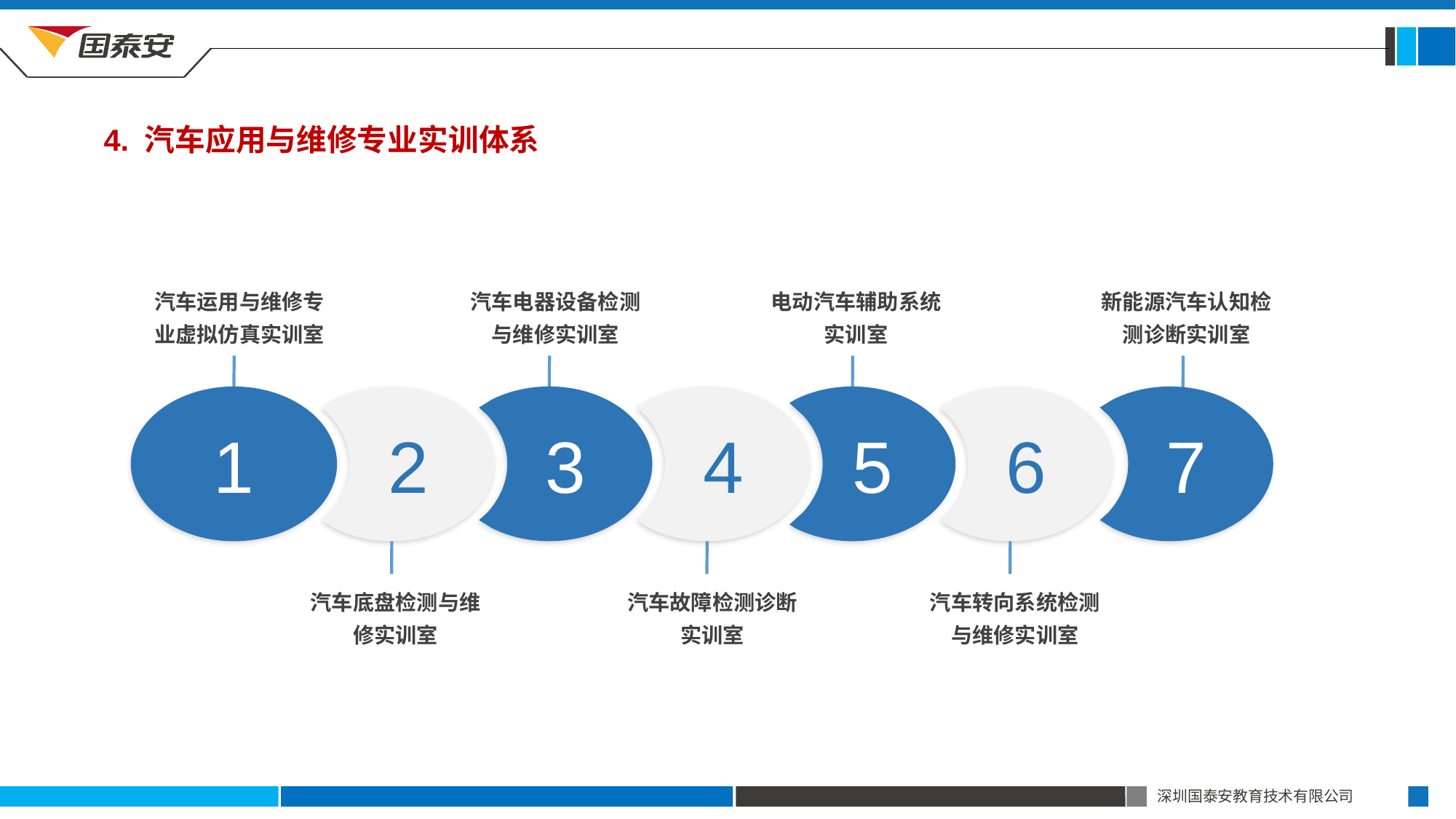

4. 汽车应用与维修专业实训体系
汽车运用与维修专业虚拟仿真实训室
汽车电器设备检测与维修实训室
电动汽车辅助系统实训室
新能源汽车认知检测诊断实训室
1
2
3
4
5
6
7
汽车底盘检测与维修实训室
汽车故障检测诊断实训室
汽车转向系统检测与维修实训室